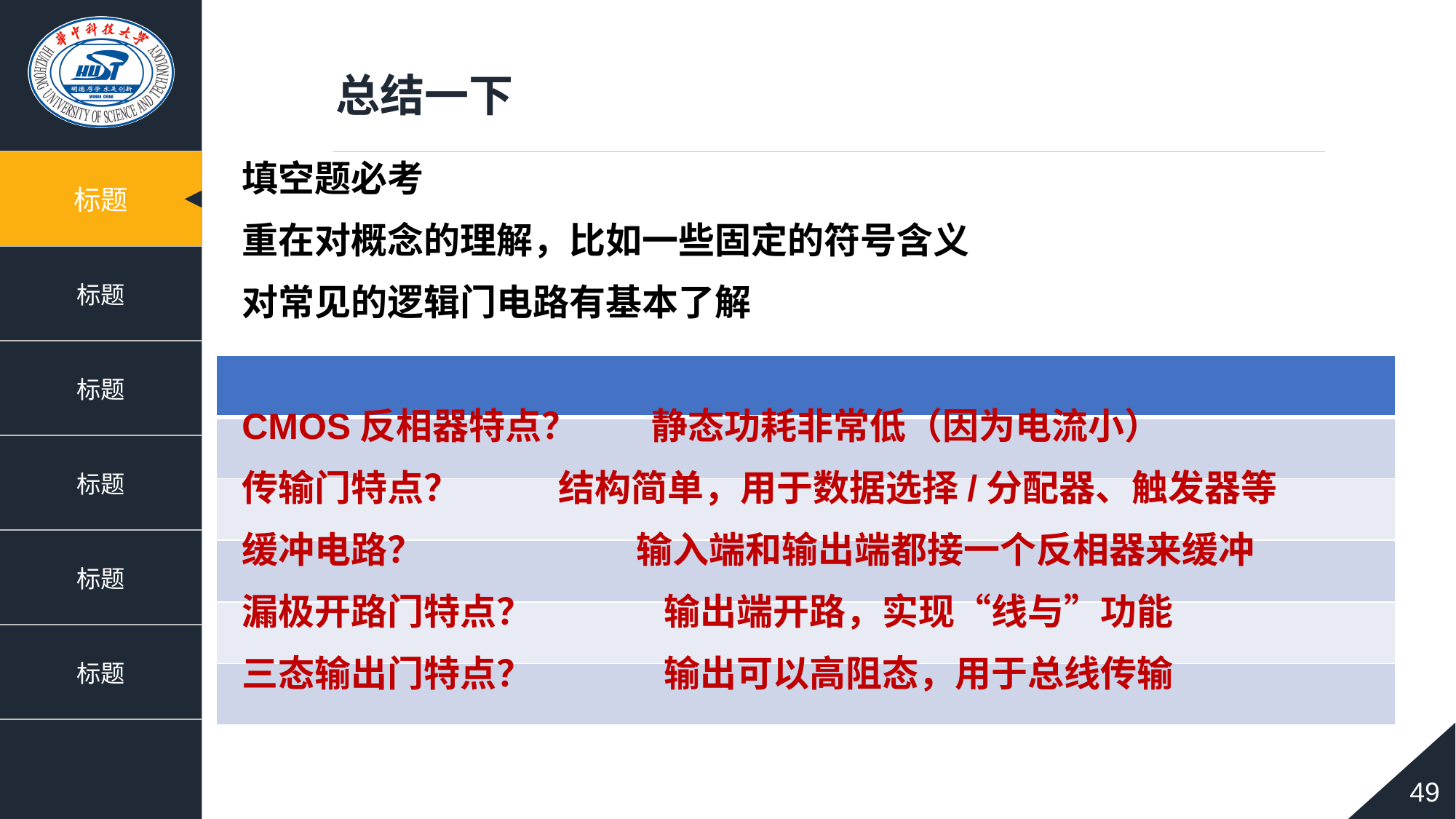

总结一下
填空题必考
重在对概念的理解，比如一些固定的符号含义
对常见的逻辑门电路有基本了解

CMOS反相器特点？         静态功耗非常低（因为电流小）
传输门特点？            结构简单，用于数据选择/分配器、触发器等
缓冲电路？                          输入端和输出端都接一个反相器来缓冲
漏极开路门特点？                输出端开路，实现“线与”功能
三态输出门特点？                输出可以高阻态，用于总线传输
|  |
| --- |
|  |
|  |
|  |
|  |
|  |